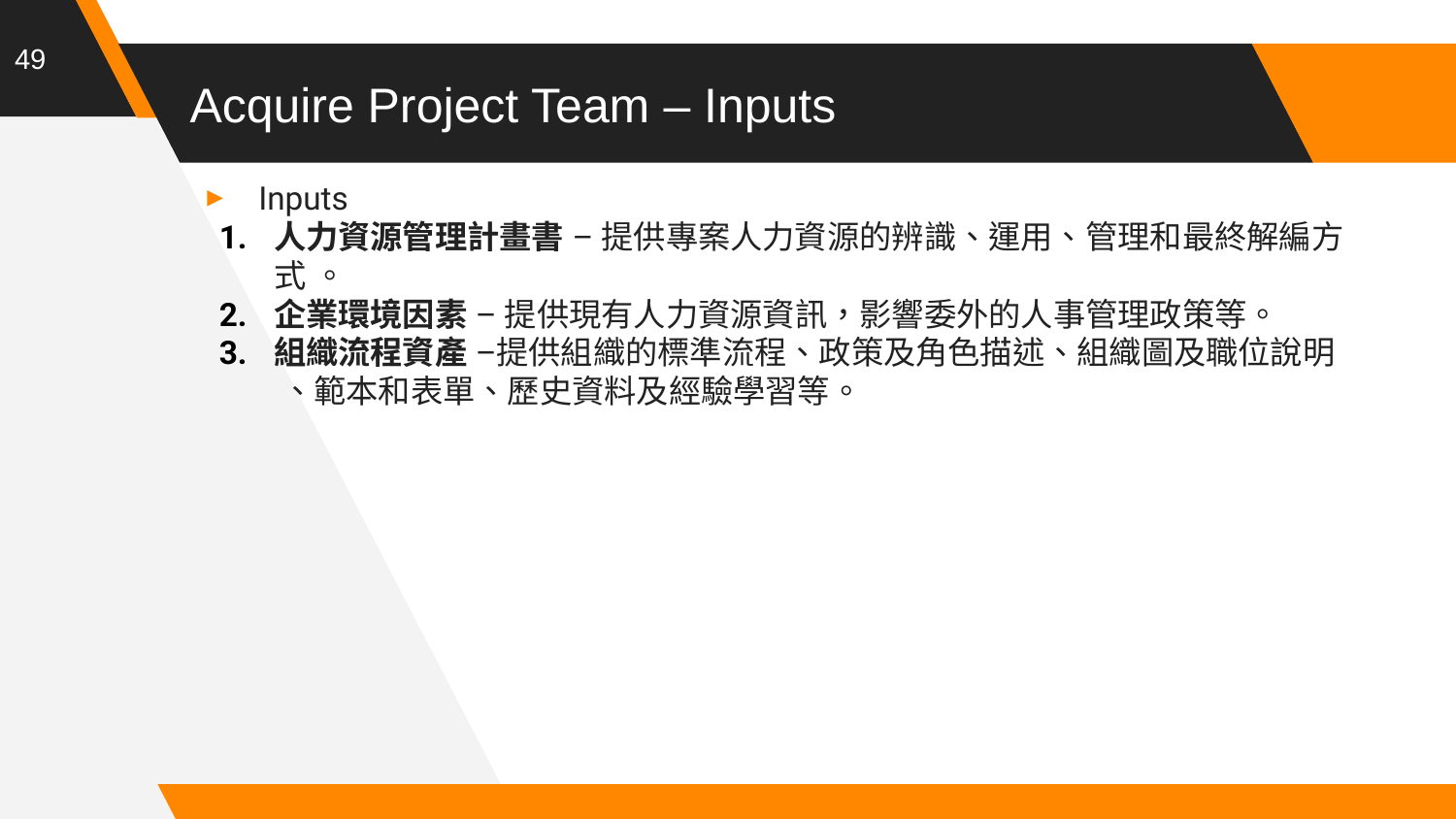

49
# Acquire Project Team – Inputs
Inputs
人力資源管理計畫書 – 提供專案人力資源的辨識、運用、管理和最終解編方式 。
企業環境因素 – 提供現有人力資源資訊，影響委外的人事管理政策等。
組織流程資產 –提供組織的標準流程、政策及角色描述、組織圖及職位說明 、範本和表單、歷史資料及經驗學習等。